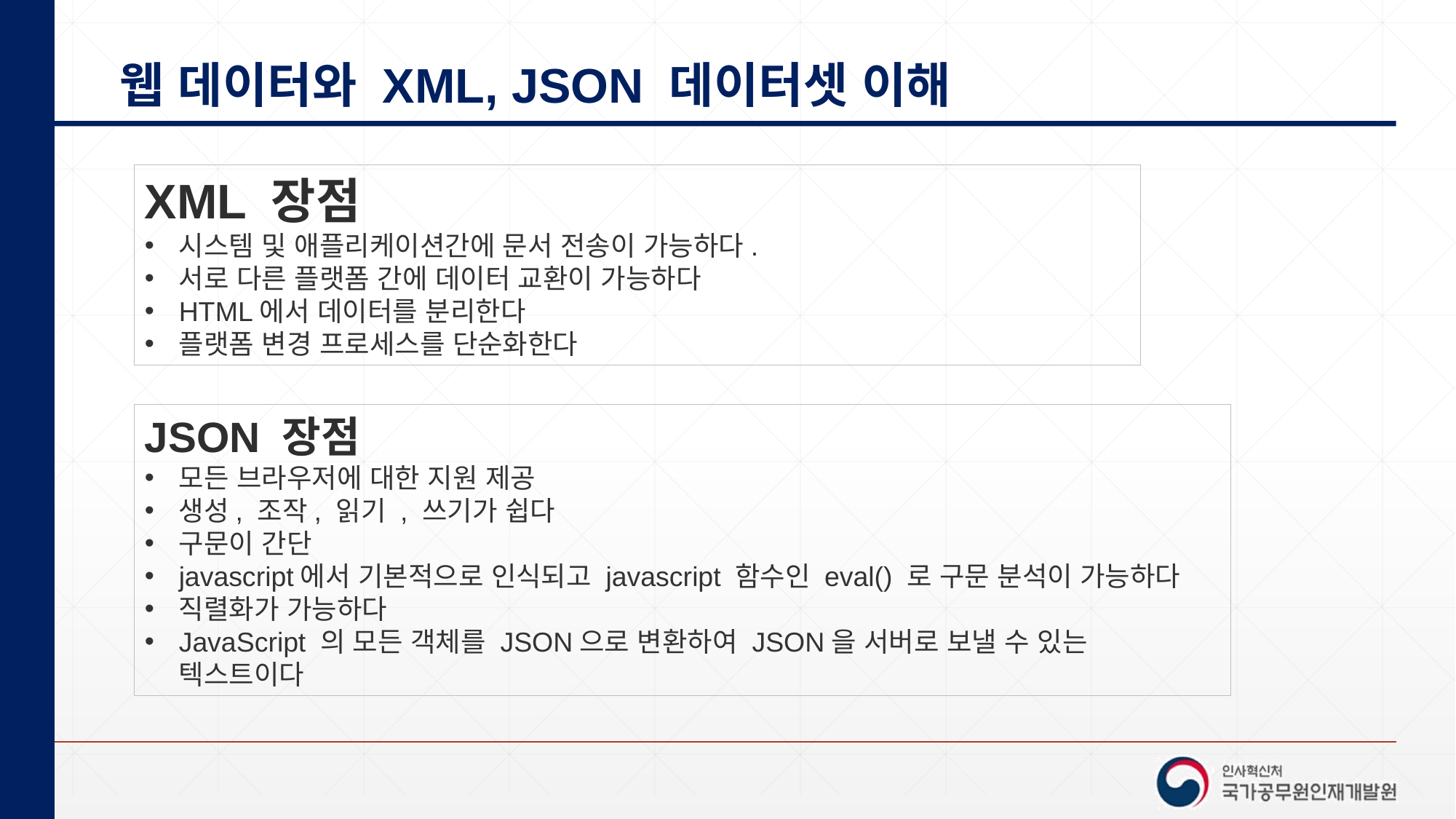

# 웹 데이터와 XML, JSON 데이터셋 이해
XML 장점
시스템 및 애플리케이션간에 문서 전송이 가능하다.
서로 다른 플랫폼 간에 데이터 교환이 가능하다
HTML에서 데이터를 분리한다
플랫폼 변경 프로세스를 단순화한다
JSON 장점
모든 브라우저에 대한 지원 제공
생성, 조작, 읽기 , 쓰기가 쉽다
구문이 간단
javascript에서 기본적으로 인식되고 javascript 함수인 eval() 로 구문 분석이 가능하다
직렬화가 가능하다
JavaScript 의 모든 객체를 JSON으로 변환하여 JSON을 서버로 보낼 수 있는 텍스트이다